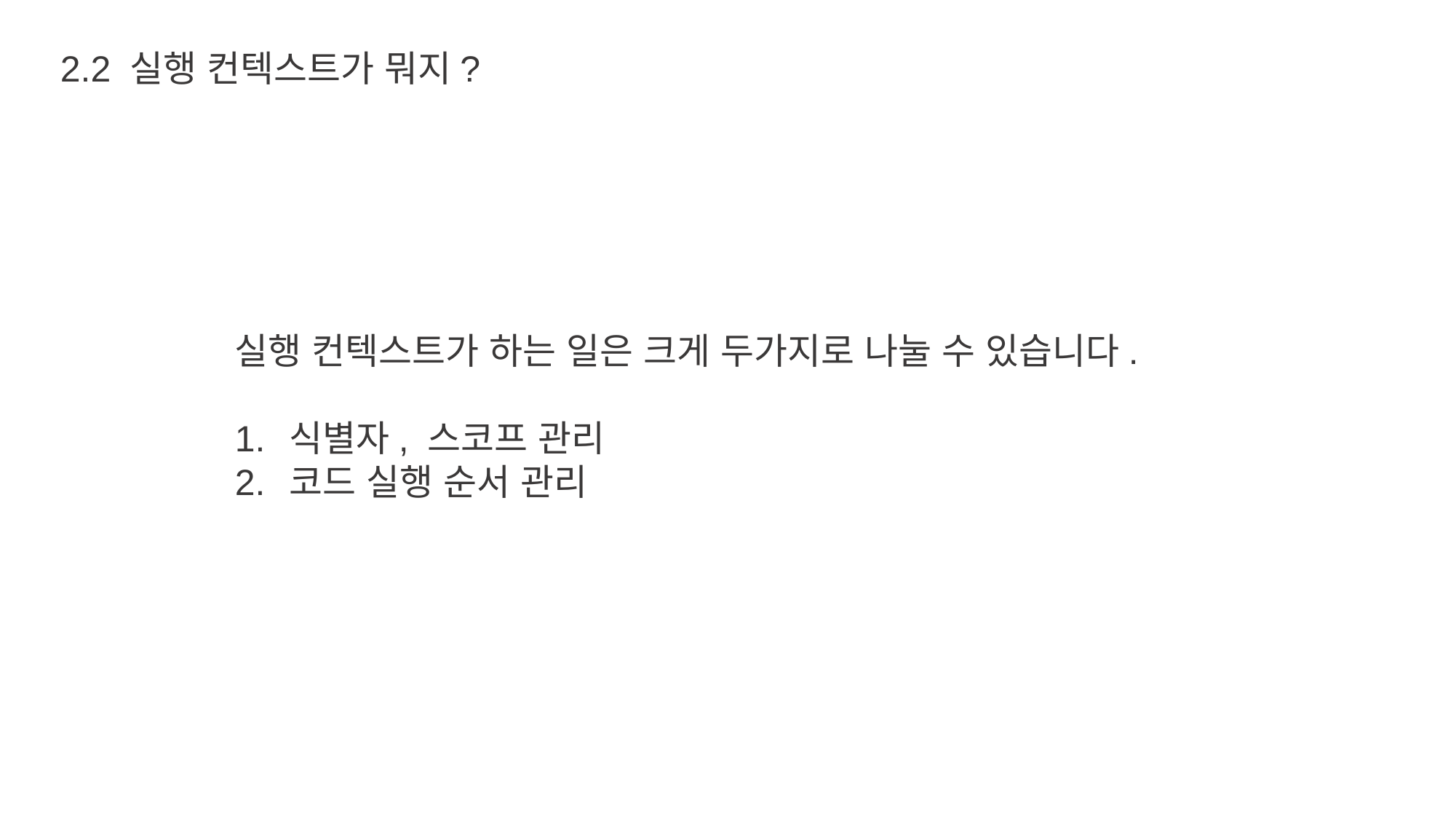

2.2 실행 컨텍스트가 뭐지?
실행 컨텍스트가 하는 일은 크게 두가지로 나눌 수 있습니다.

식별자, 스코프 관리
코드 실행 순서 관리